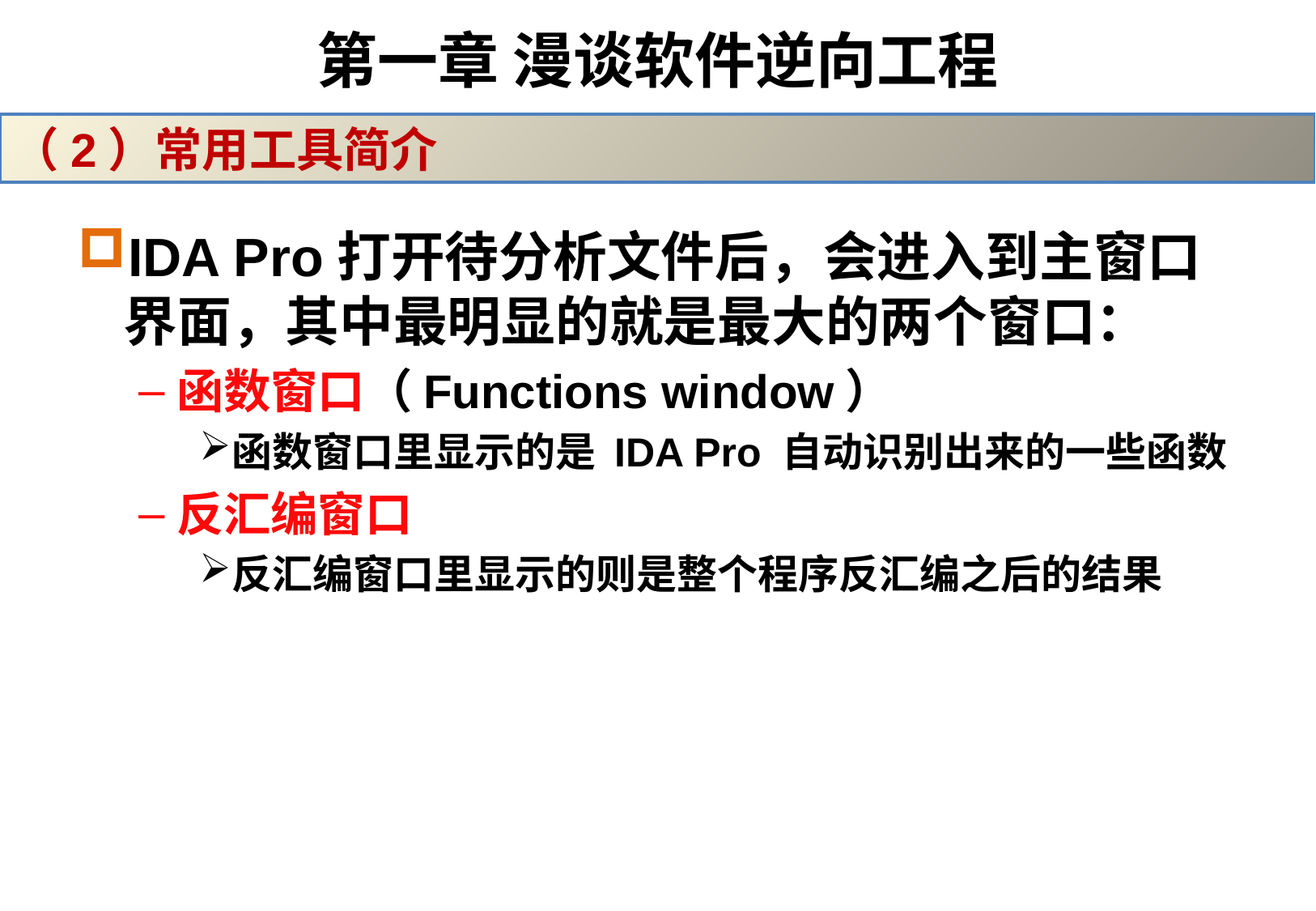

# 第一章 漫谈软件逆向工程
（2）常用工具简介
IDA Pro打开待分析文件后，会进入到主窗口界面，其中最明显的就是最大的两个窗口：
函数窗口（Functions window）
函数窗口里显示的是 IDA Pro 自动识别出来的一些函数
反汇编窗口
反汇编窗口里显示的则是整个程序反汇编之后的结果